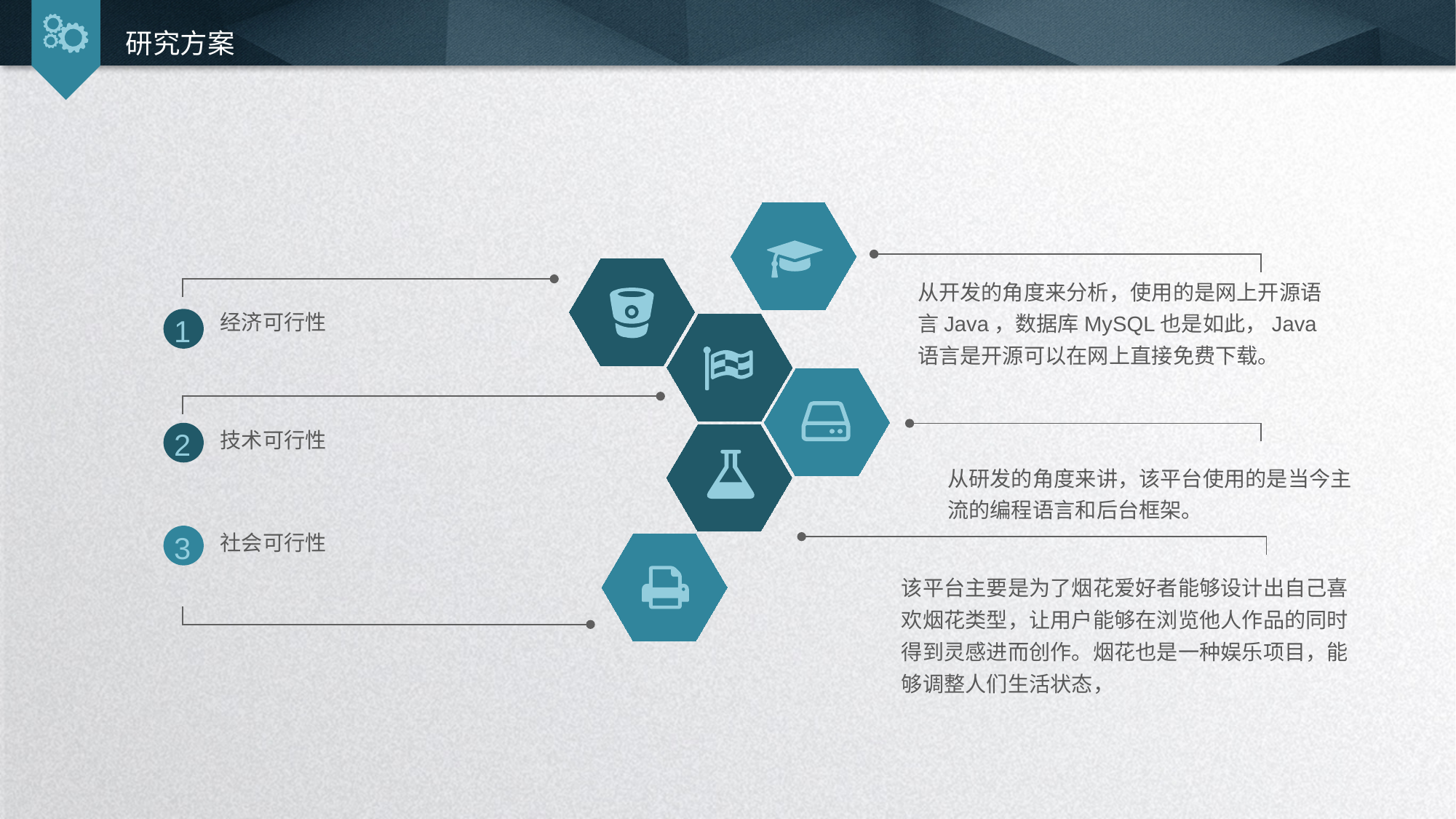

研究方案

从开发的角度来分析，使用的是网上开源语言Java，数据库MySQL也是如此，Java语言是开源可以在网上直接免费下载。

经济可行性

1

技术可行性

2

从研发的角度来讲，该平台使用的是当今主流的编程语言和后台框架。
社会可行性

3

该平台主要是为了烟花爱好者能够设计出自己喜欢烟花类型，让用户能够在浏览他人作品的同时得到灵感进而创作。烟花也是一种娱乐项目，能够调整人们生活状态，

延时符